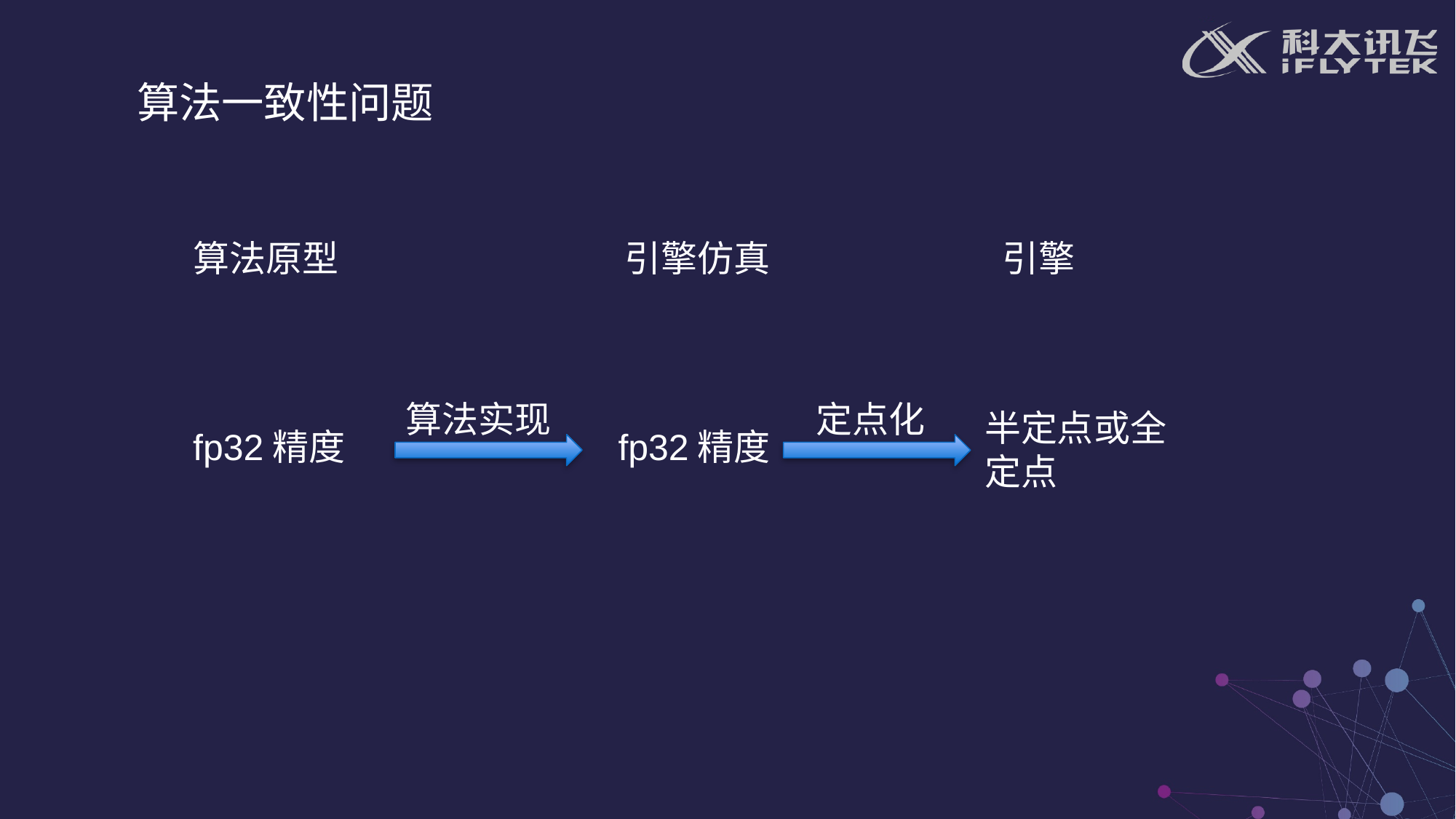

算法一致性问题
算法原型
引擎仿真
引擎
算法实现
定点化
半定点或全定点
fp32精度
fp32精度